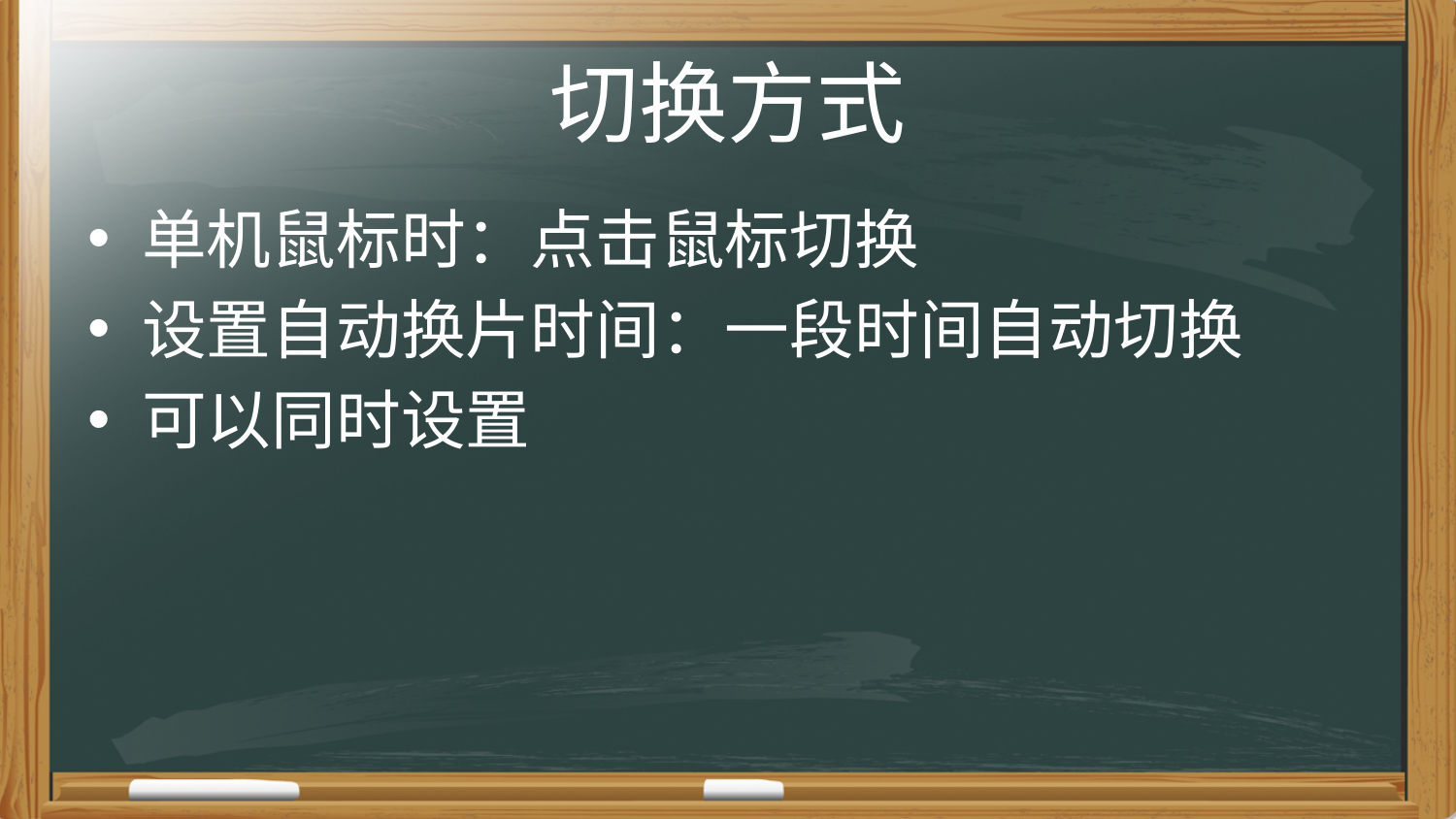

# 切换方式
单机鼠标时：点击鼠标切换
设置自动换片时间：一段时间自动切换
可以同时设置